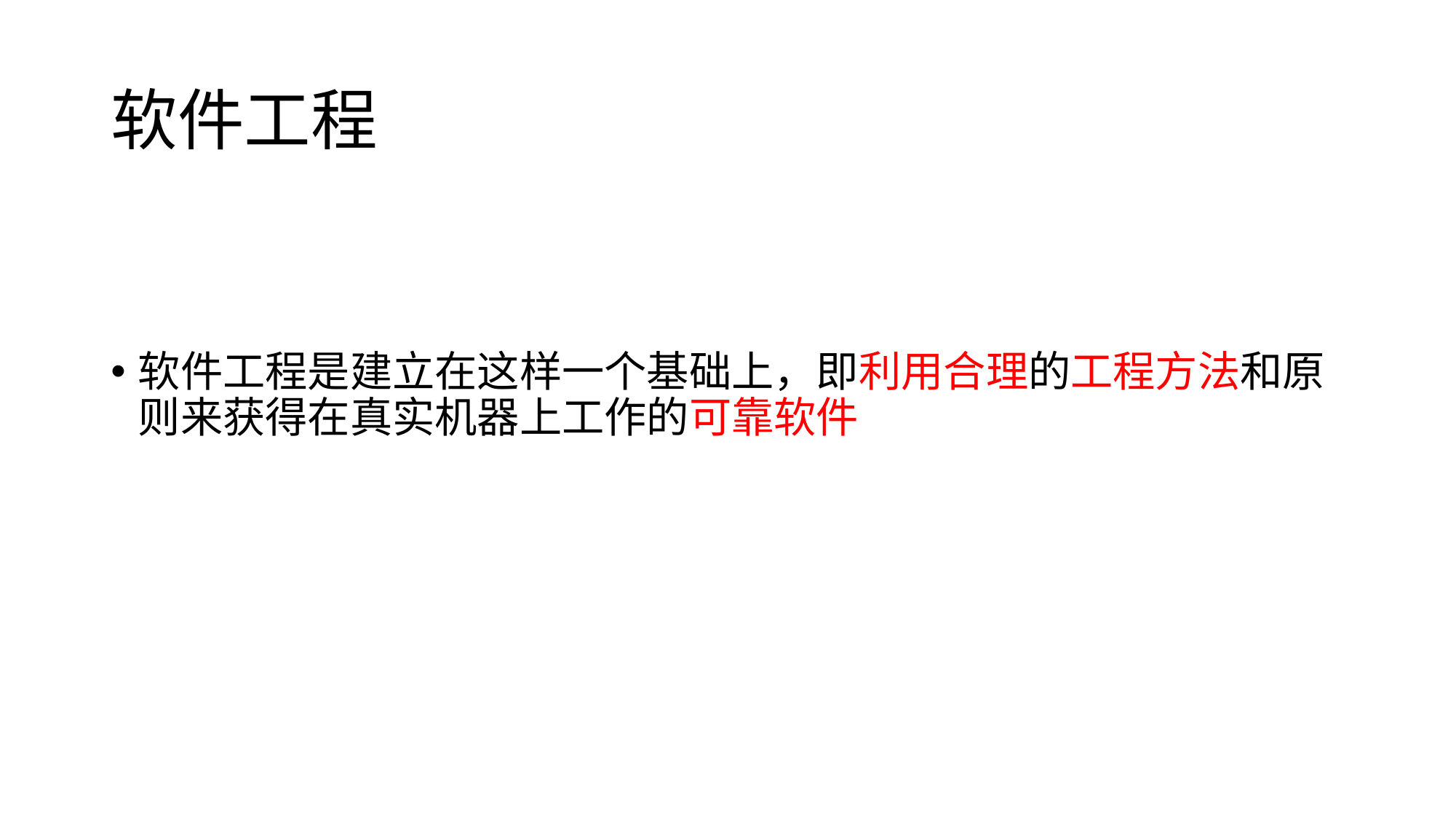

# 软件工程

软件工程是建立在这样一个基础上，即利用合理的工程方法和原则来获得在真实机器上工作的可靠软件